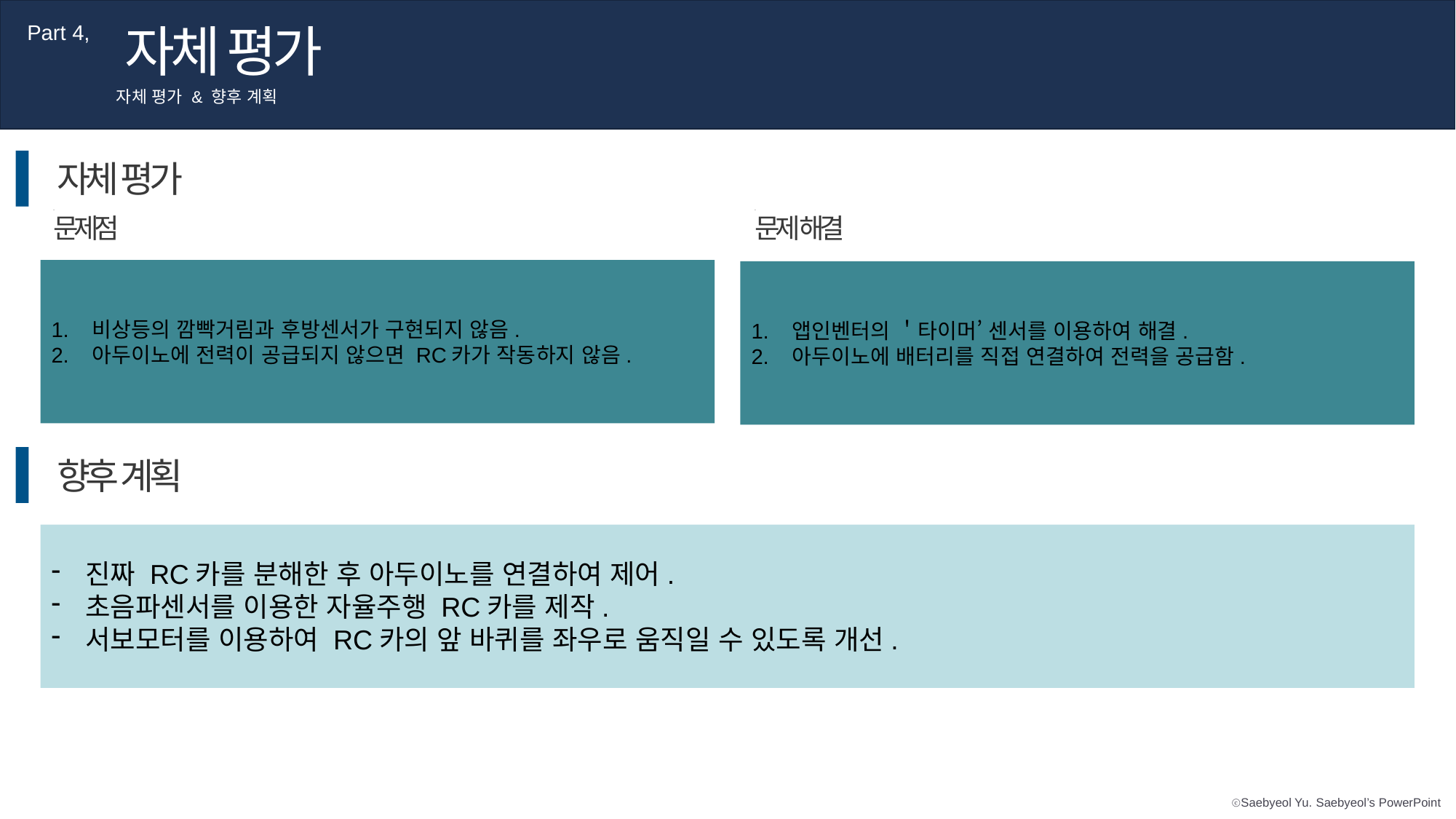

자체 평가
Part 4,
자체 평가 & 향후 계획

자체 평가
8
문제 해결
8
문제점
비상등의 깜빡거림과 후방센서가 구현되지 않음.
아두이노에 전력이 공급되지 않으면 RC카가 작동하지 않음.
앱인벤터의 ＇타이머’ 센서를 이용하여 해결.
아두이노에 배터리를 직접 연결하여 전력을 공급함.

향후 계획
진짜 RC카를 분해한 후 아두이노를 연결하여 제어.
초음파센서를 이용한 자율주행 RC카를 제작.
서보모터를 이용하여 RC카의 앞 바퀴를 좌우로 움직일 수 있도록 개선.